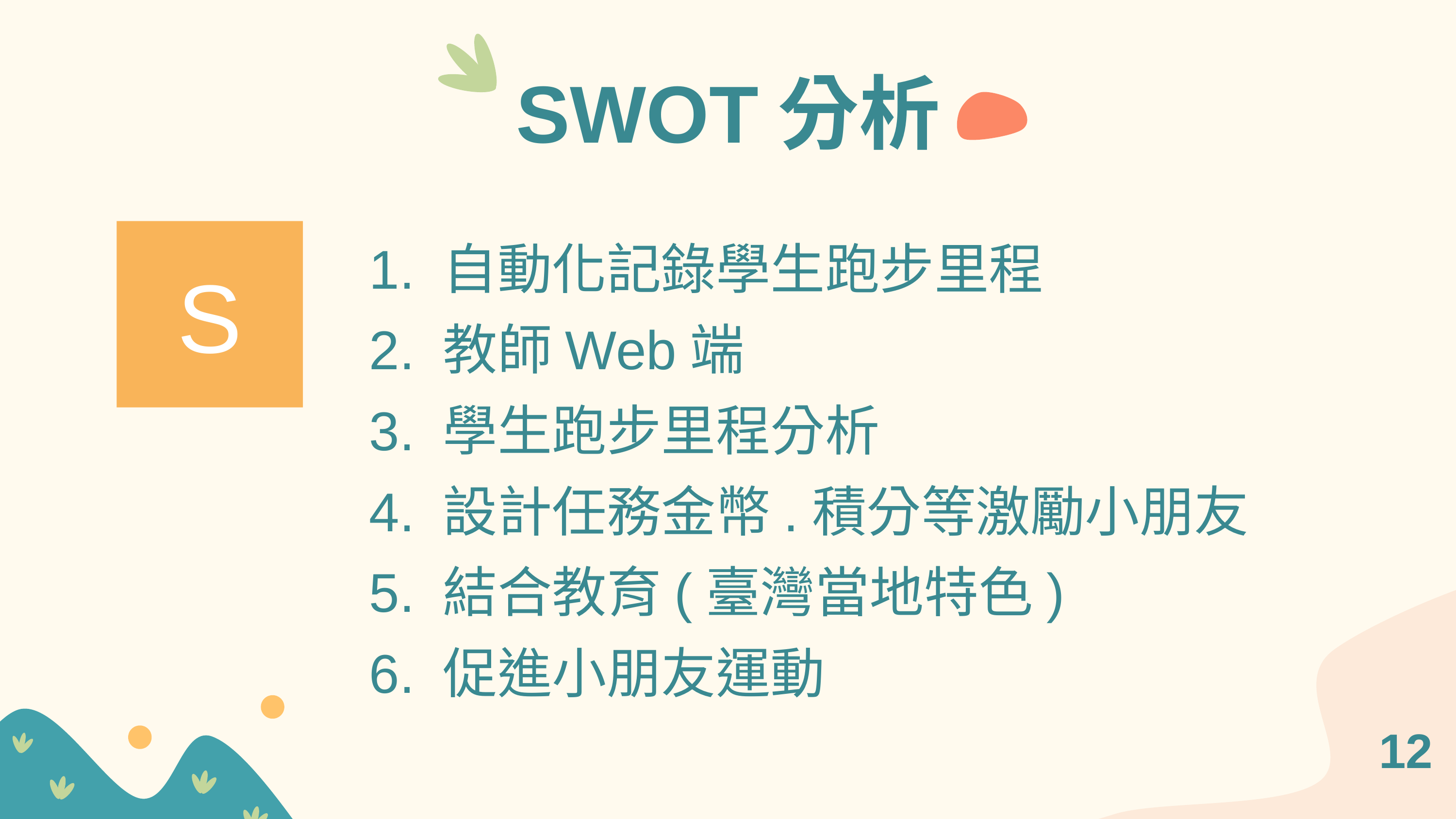

SWOT分析

1. 自動化記錄學生跑步里程
2. 教師Web端
3. 學生跑步里程分析
4. 設計任務金幣.積分等激勵小朋友
5. 結合教育(臺灣當地特色)
6. 促進小朋友運動
S

12